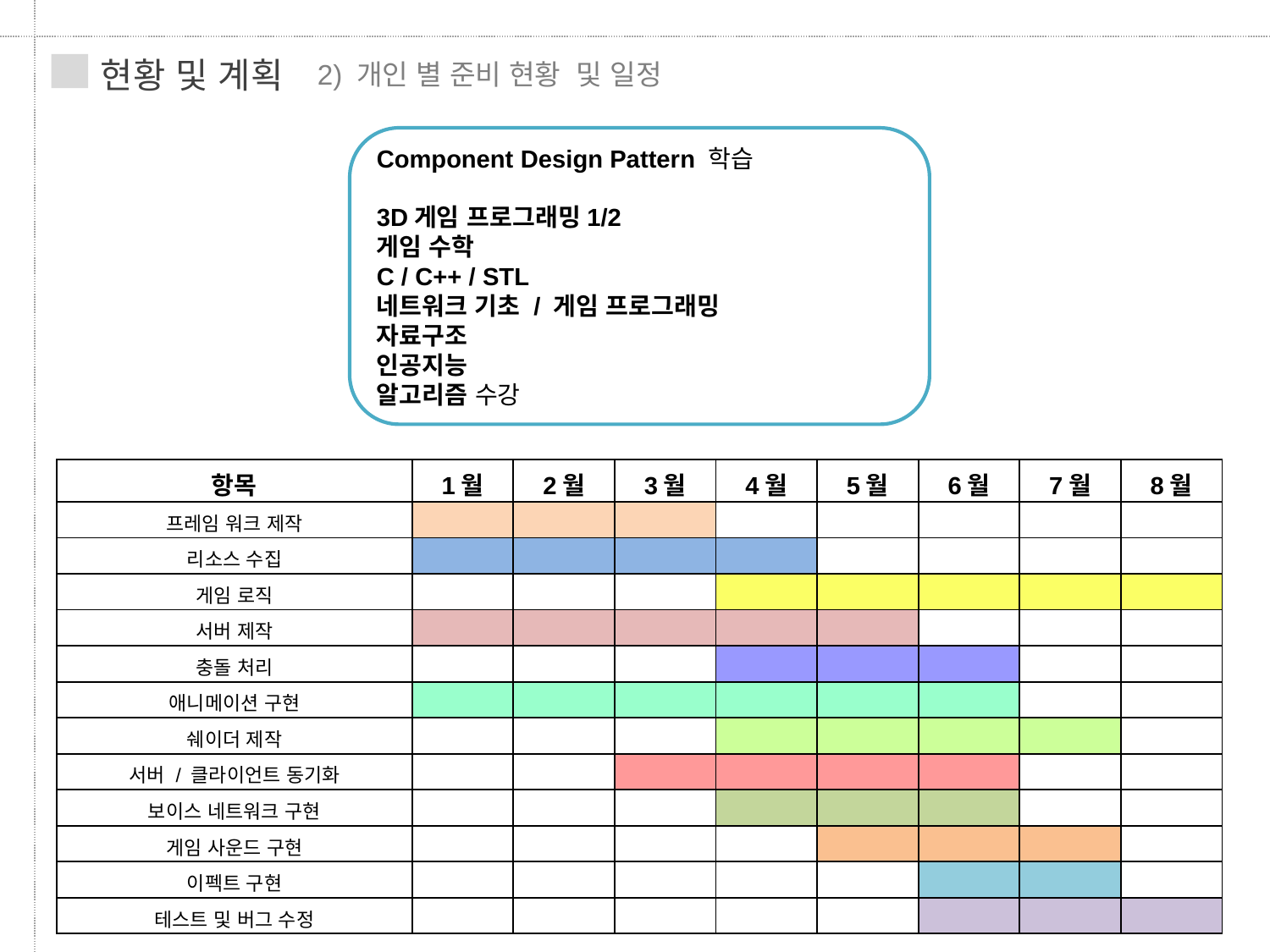

현황 및 계획
2) 개인 별 준비 현황  및 일정

Component Design Pattern 학습

3D게임 프로그래밍1/2
게임 수학
C / C++ / STL
네트워크 기초 / 게임 프로그래밍
자료구조
인공지능
알고리즘 수강
| 항목 | 1월 | 2월 | 3월 | 4월 | 5월 | 6월 | 7월 | 8월 |
| --- | --- | --- | --- | --- | --- | --- | --- | --- |
| 프레임 워크 제작 |  |  |  |  |  |  |  |  |
| 리소스 수집 |  |  |  |  |  |  |  |  |
| 게임 로직 |  |  |  |  |  |  |  |  |
| 서버 제작 |  |  |  |  |  |  |  |  |
| 충돌 처리 |  |  |  |  |  |  |  |  |
| 애니메이션 구현 |  |  |  |  |  |  |  |  |
| 쉐이더 제작 |  |  |  |  |  |  |  |  |
| 서버 / 클라이언트 동기화 |  |  |  |  |  |  |  |  |
| 보이스 네트워크 구현 |  |  |  |  |  |  |  |  |
| 게임 사운드 구현 |  |  |  |  |  |  |  |  |
| 이펙트 구현 |  |  |  |  |  |  |  |  |
| 테스트 및 버그 수정 |  |  |  |  |  |  |  |  |
17